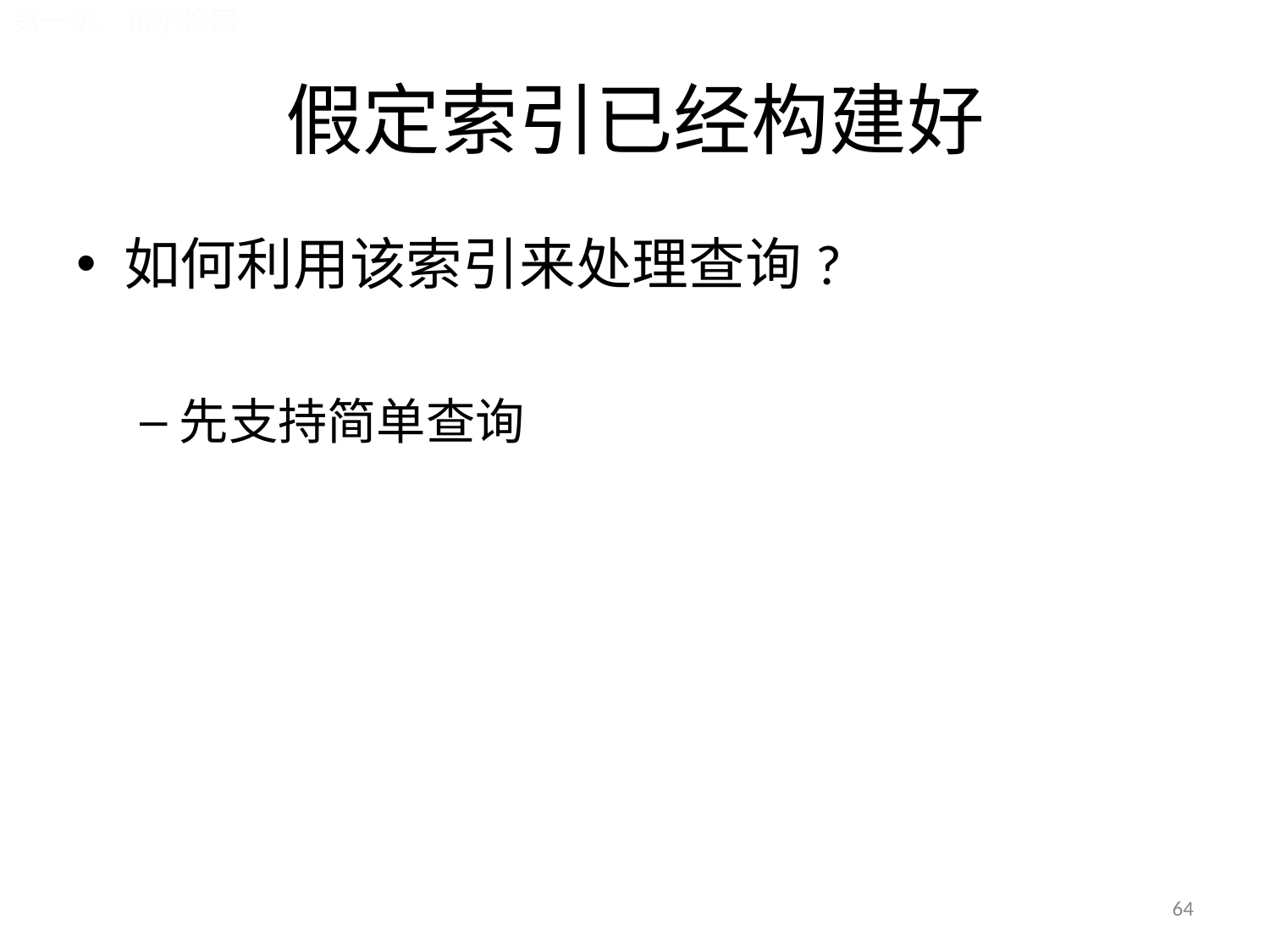

第一讲：布尔检索
# 假定索引已经构建好
如何利用该索引来处理查询?

先支持简单查询
64